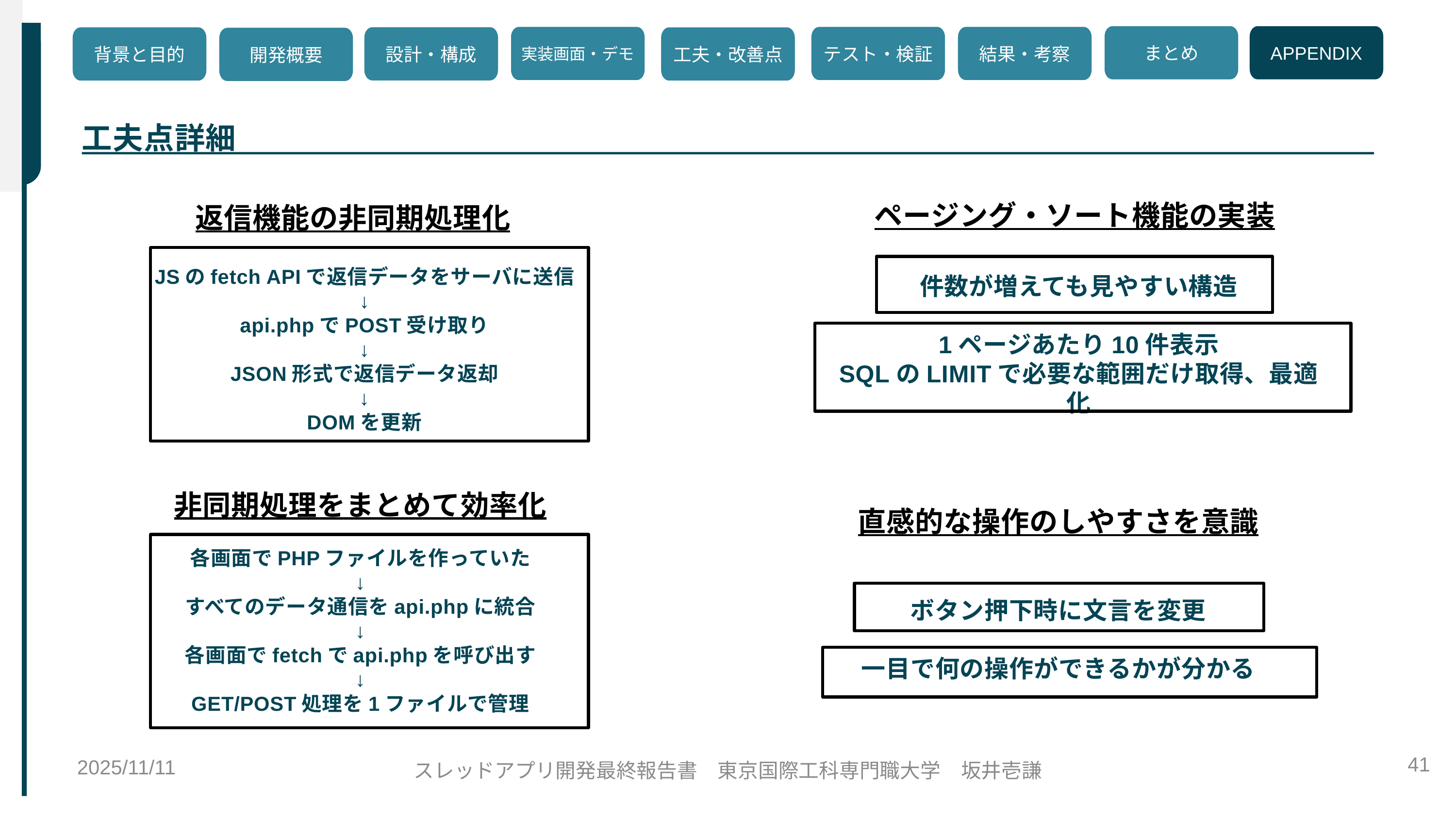

まとめ
APPENDIX
実装画面・デモ
テスト・検証
結果・考察
設計・構成
背景と目的
工夫・改善点
開発概要
工夫点詳細

ページング・ソート機能の実装
返信機能の非同期処理化

JSのfetch APIで返信データをサーバに送信
↓
api.phpでPOST受け取り
↓
JSON形式で返信データ返却
↓
DOMを更新
件数が増えても見やすい構造

1ページあたり10件表示
SQLのLIMITで必要な範囲だけ取得、最適化

非同期処理をまとめて効率化
直感的な操作のしやすさを意識

各画面でPHPファイルを作っていた
↓
すべてのデータ通信をapi.phpに統合
↓
各画面でfetchでapi.phpを呼び出す
↓
GET/POST処理を1ファイルで管理

ボタン押下時に文言を変更

一目で何の操作ができるかが分かる

2025/11/11
41
スレッドアプリ開発最終報告書　東京国際工科専門職大学　坂井壱謙